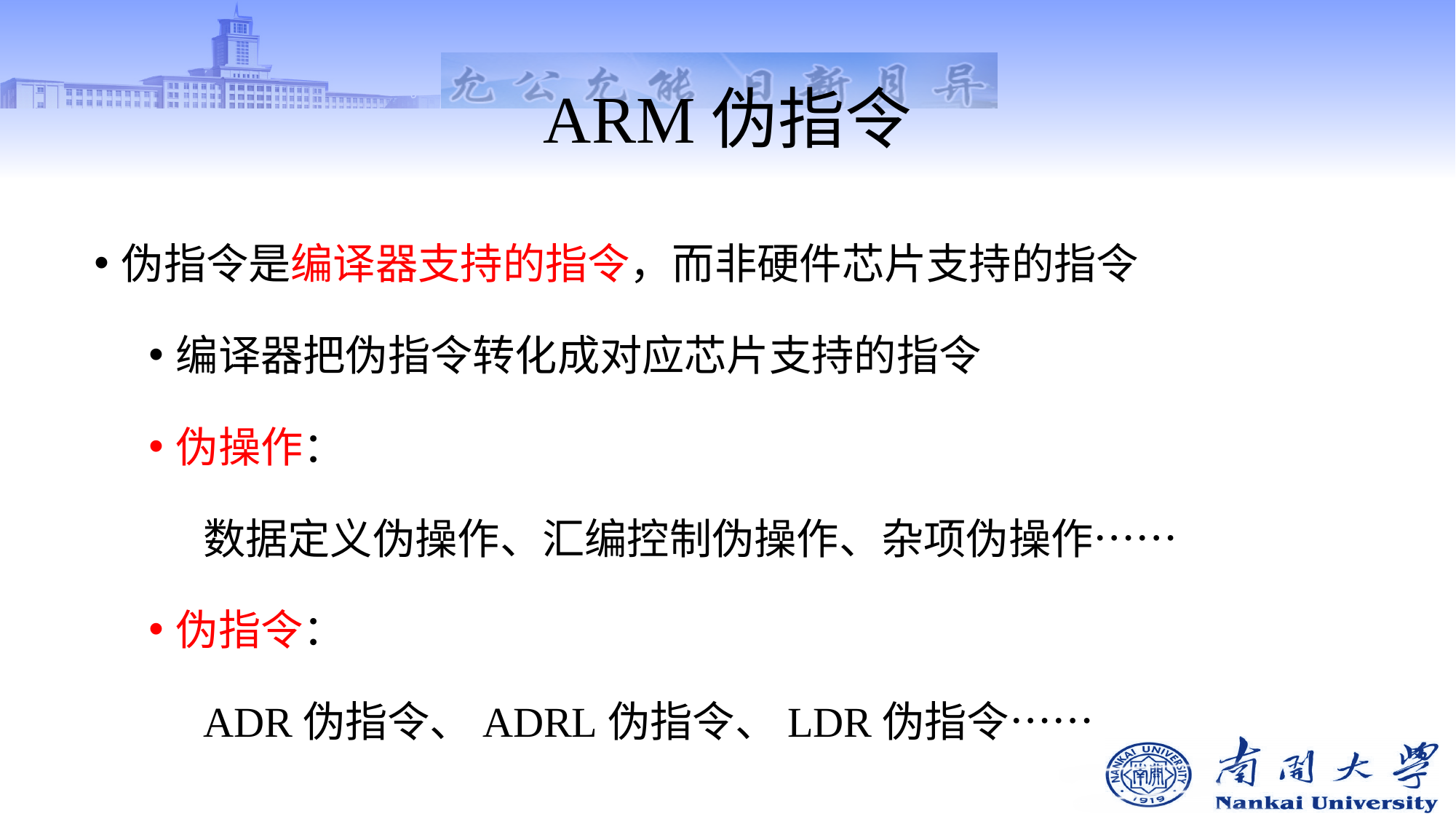

# ARM伪指令
伪指令是编译器支持的指令，而非硬件芯片支持的指令
编译器把伪指令转化成对应芯片支持的指令
伪操作：
数据定义伪操作、汇编控制伪操作、杂项伪操作……
伪指令：
ADR伪指令、ADRL伪指令、LDR伪指令……